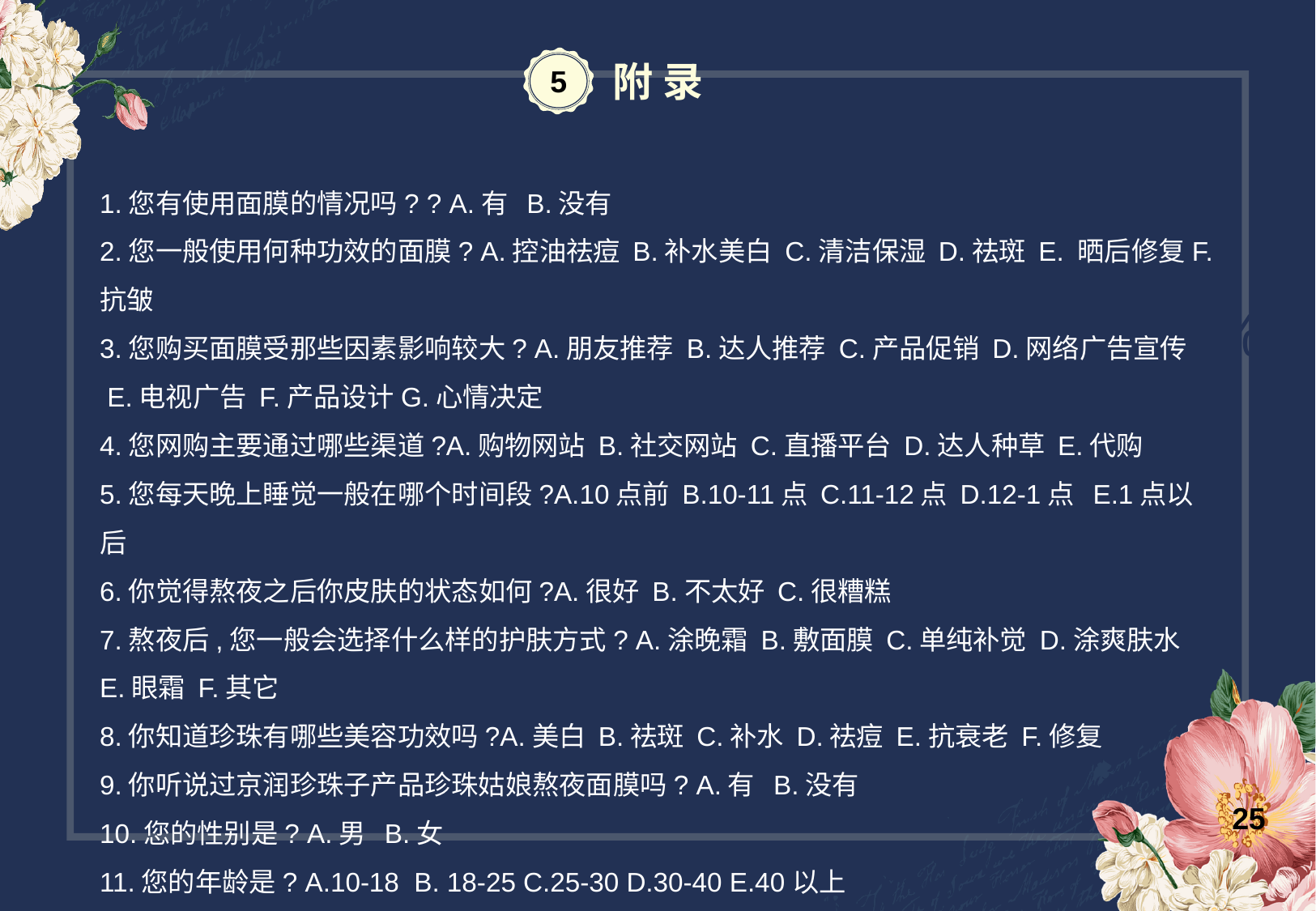

5

附录
1.您有使用面膜的情况吗? ? A.有  B.没有
2.您一般使用何种功效的面膜? A.控油祛痘 B.补水美白 C.清洁保湿 D.祛斑 E. 晒后修复F.抗皱
3.您购买面膜受那些因素影响较大? A.朋友推荐 B.达人推荐 C.产品促销 D.网络广告宣传
 E.电视广告 F.产品设计G.心情决定
4.您网购主要通过哪些渠道?A.购物网站 B.社交网站 C.直播平台 D.达人种草 E.代购
5.您每天晚上睡觉一般在哪个时间段?A.10点前 B.10-11点 C.11-12点 D.12-1点  E.1点以后
6.你觉得熬夜之后你皮肤的状态如何?A.很好 B.不太好 C.很糟糕
7.熬夜后,您一般会选择什么样的护肤方式? A.涂晚霜 B.敷面膜 C.单纯补觉 D.涂爽肤水
E.眼霜 F.其它
8.你知道珍珠有哪些美容功效吗?A.美白 B.祛斑 C.补水 D.祛痘 E.抗衰老 F.修复
9.你听说过京润珍珠子产品珍珠姑娘熬夜面膜吗? A.有  B.没有
10.您的性别是? A.男  B.女
11.您的年龄是? A.10-18  B. 18-25 C.25-30 D.30-40 E.40以上
42%
25